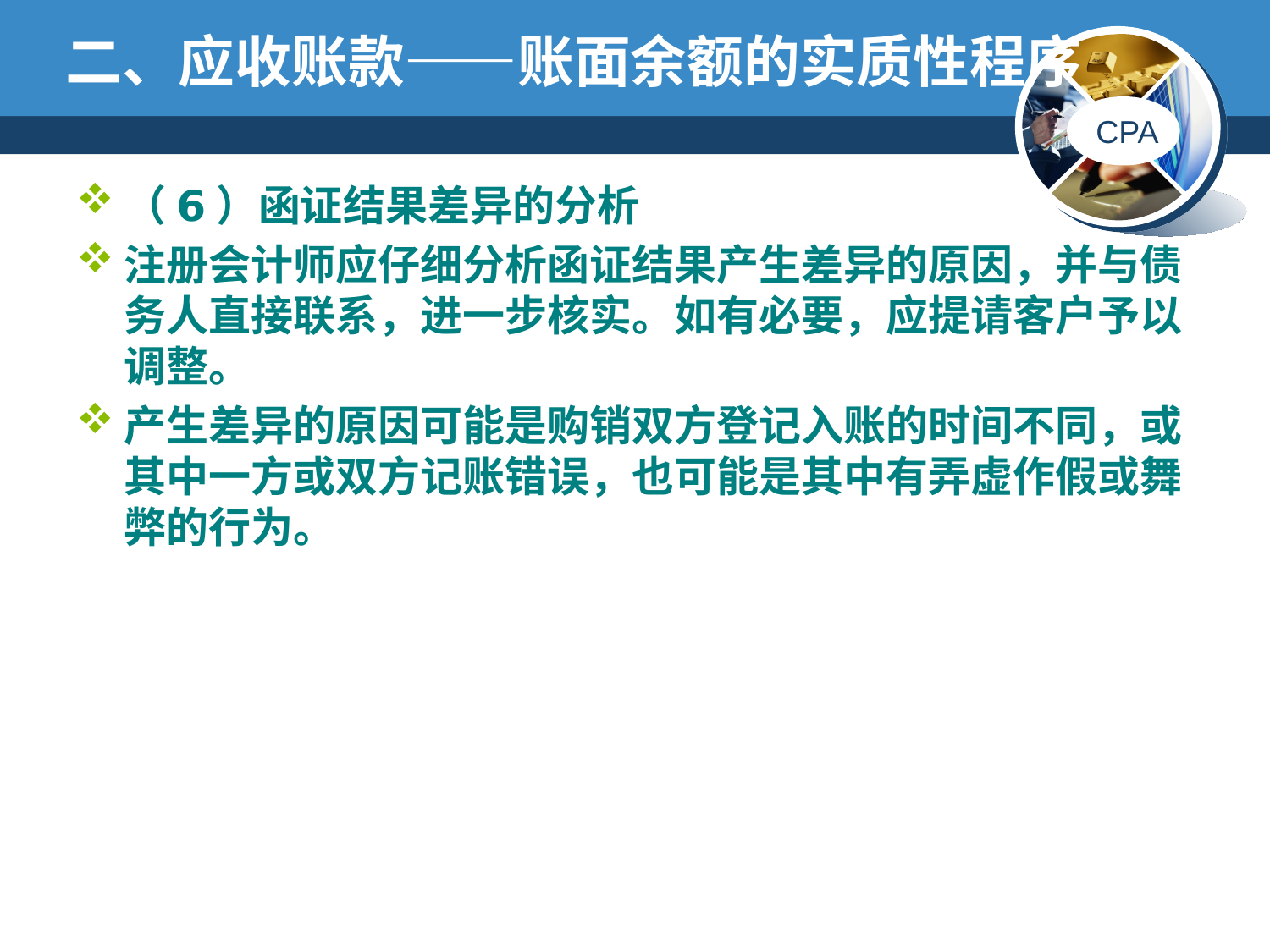

# 二、应收账款——账面余额的实质性程序
（6）函证结果差异的分析
注册会计师应仔细分析函证结果产生差异的原因，并与债务人直接联系，进一步核实。如有必要，应提请客户予以调整。
产生差异的原因可能是购销双方登记入账的时间不同，或其中一方或双方记账错误，也可能是其中有弄虚作假或舞弊的行为。